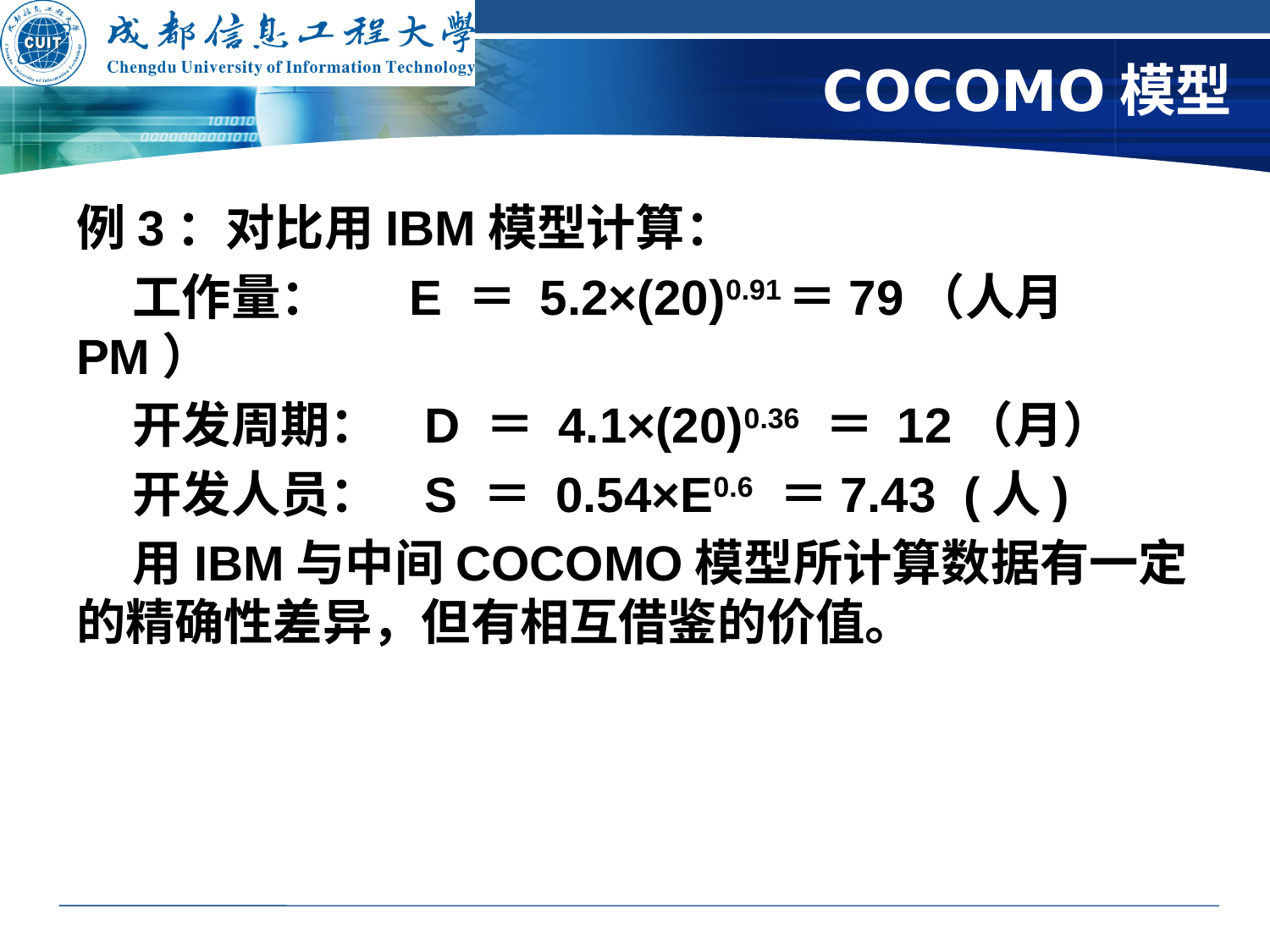

# COCOMO模型
例3：对比用IBM模型计算：
    工作量：      E ＝ 5.2×(20)0.91＝79（人月PM）
    开发周期：   D ＝ 4.1×(20)0.36 ＝ 12（月）
    开发人员：   S ＝ 0.54×E0.6 ＝7.43  (人)
    用IBM与中间COCOMO模型所计算数据有一定的精确性差异，但有相互借鉴的价值。